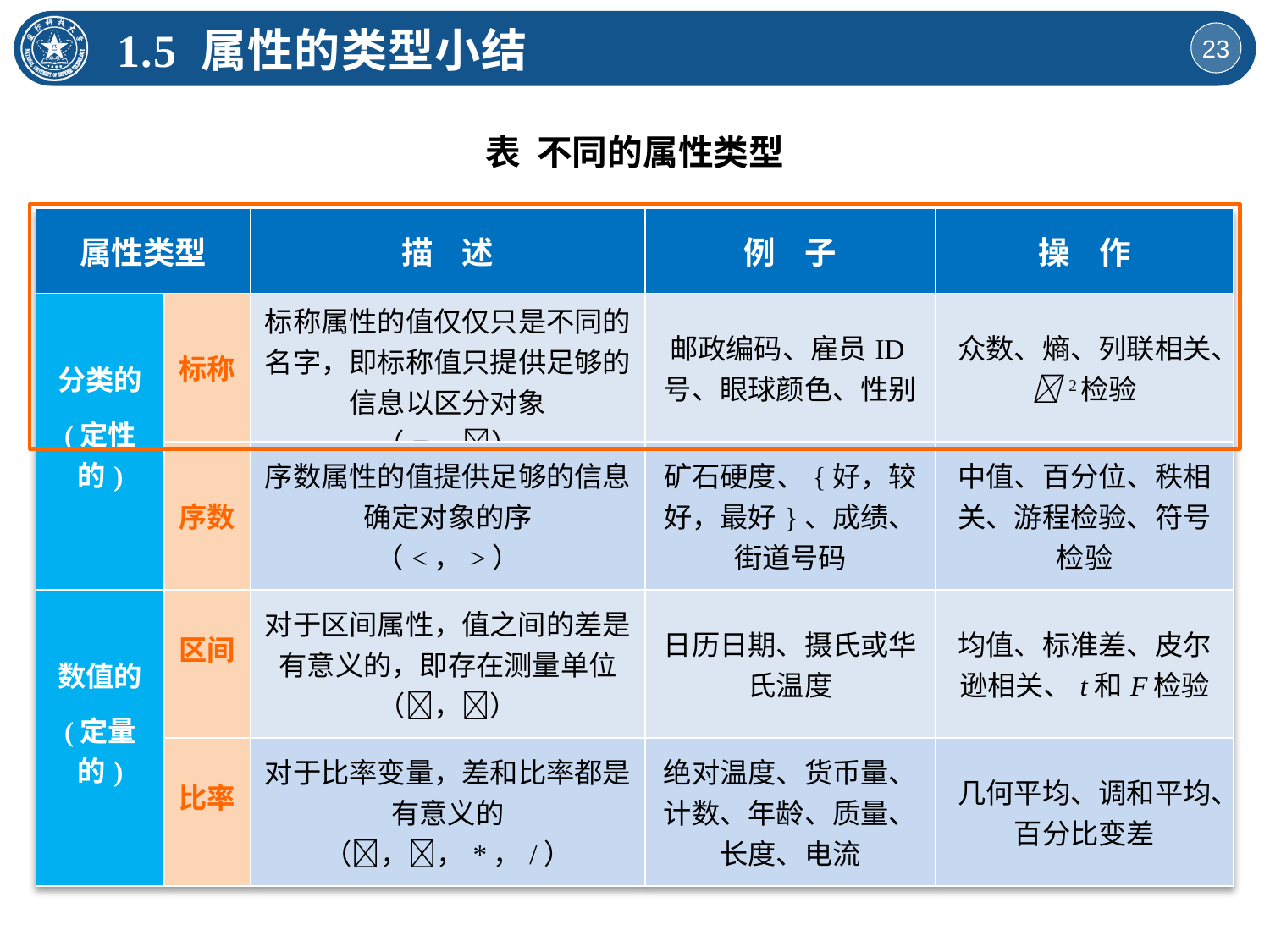

1.5 属性的类型小结
表  不同的属性类型

| 属性类型 |  | 描 述 | 例 子 | 操 作 |
| --- | --- | --- | --- | --- |
| 分类的 (定性的) | 标称 | 标称属性的值仅仅只是不同的名字，即标称值只提供足够的信息以区分对象 （=，≠） | 邮政编码、雇员ID号、眼球颜色、性别 | 众数、熵、列联相关、χ2检验 |
|  | 序数 | 序数属性的值提供足够的信息确定对象的序 （<，>） | 矿石硬度、{好，较好，最好}、成绩、街道号码 | 中值、百分位、秩相关、游程检验、符号检验 |
| 数值的 (定量的) | 区间 | 对于区间属性，值之间的差是有意义的，即存在测量单位 （+，−） | 日历日期、摄氏或华氏温度 | 均值、标准差、皮尔逊相关、t和F检验 |
|  | 比率 | 对于比率变量，差和比率都是有意义的 （+，−，\*，/） | 绝对温度、货币量、计数、年龄、质量、长度、电流 | 几何平均、调和平均、百分比变差 |